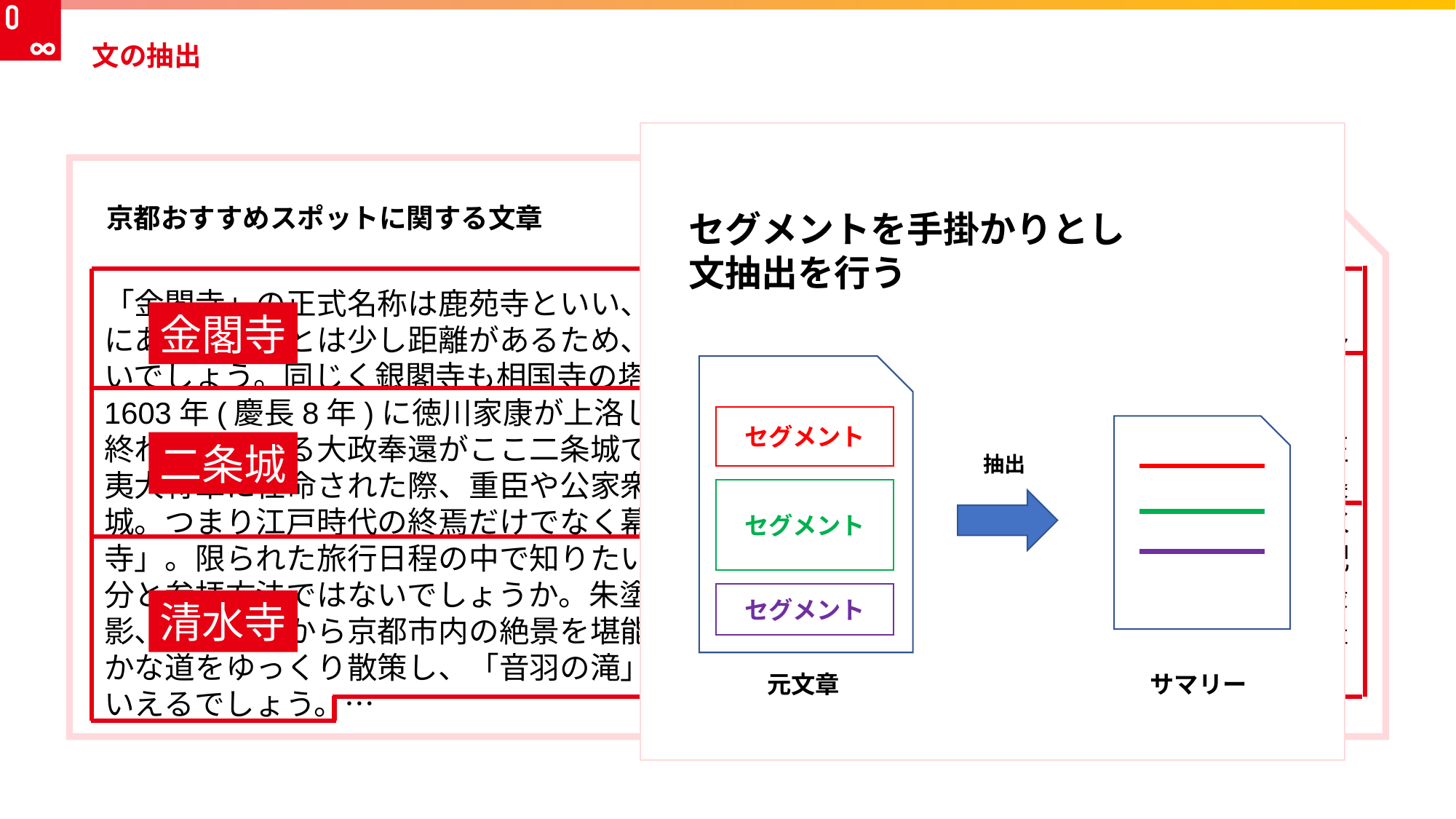

# 文の抽出

セグメントを手掛かりとし
文抽出を行う

セグメント

抽出
セグメント

セグメント
元文章
サマリー

京都おすすめスポットに関する文章
「金閣寺」の正式名称は鹿苑寺といい、実は相国寺の塔頭の一つです。金閣寺と御所の北側にある相国寺とは少し距離があるため、金閣寺が相国寺の塔頭ということを知らない方も多いでしょう。同じく銀閣寺も相国寺の塔頭の一つです。京都が誇る世界遺産「二条城」は、1603年(慶長8年)に徳川家康が上洛した際の宿泊所として築城されました。徳川幕府の終わりを告げる大政奉還がここ二条城で表明されたということは有名ですが、徳川家康が征夷大将軍に任命された際、重臣や公家衆などを招いて盛大に祝賀の儀を行ったのもここ二条城。つまり江戸時代の終焉だけでなく幕開けの場でもありました。京都屈指の観光地「清水寺」。限られた旅行日程の中で知りたいのは、基本的な清水寺参拝のための効率的な時間配分と参拝方法ではないでしょうか。朱塗りの「仁王門」と日本最大級の「三重塔」を記念撮影、「本堂」から京都市内の絶景を堪能、清水寺らしい景色を堪能できる「奥之院」の緑豊かな道をゆっくり散策し、「音羽の滝」で清水を飲んだら、基本的な清水寺参拝はできたといえるでしょう。…
金閣寺
二条城
清水寺